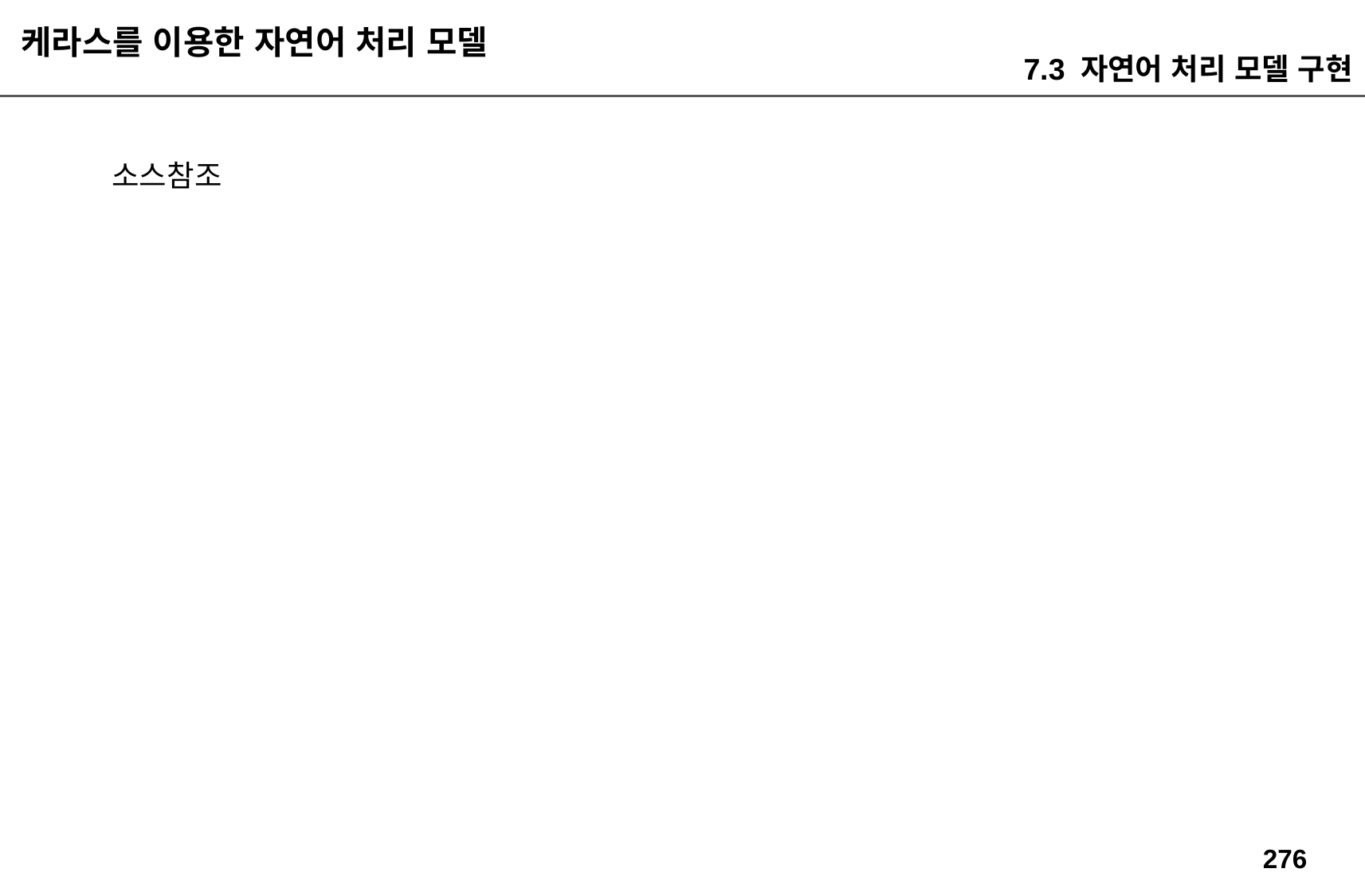

케라스를 이용한 자연어 처리 모델
7.3 자연어 처리 모델 구현
소스참조